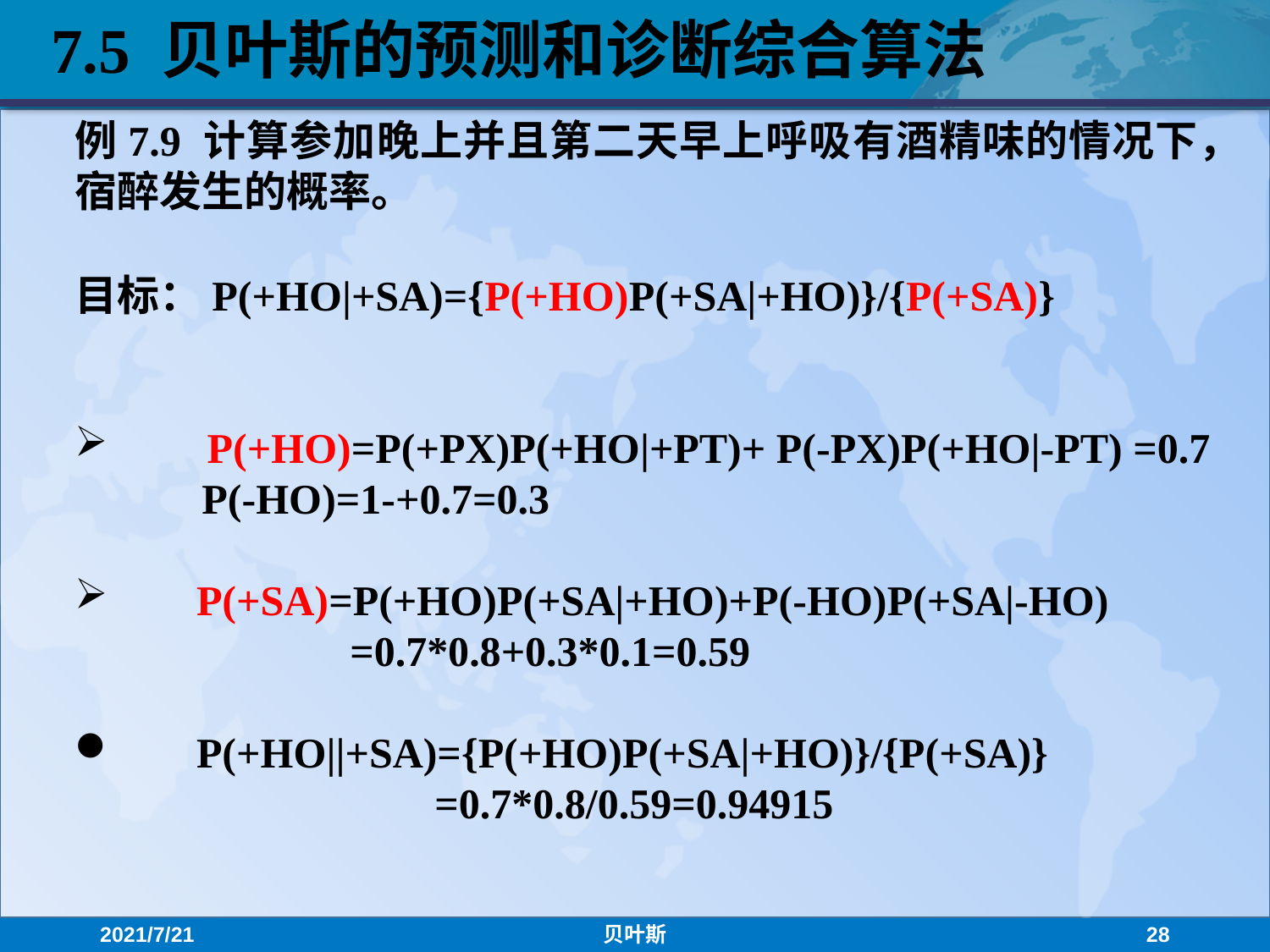

7.5 贝叶斯的预测和诊断综合算法
例7.9 计算参加晚上并且第二天早上呼吸有酒精味的情况下，宿醉发生的概率。
目标：P(+HO|+SA)={P(+HO)P(+SA|+HO)}/{P(+SA)}

        P(+HO)=P(+PX)P(+HO|+PT)+ P(-PX)P(+HO|-PT) =0.7
            P(-HO)=1-+0.7=0.3

       P(+SA)=P(+HO)P(+SA|+HO)+P(-HO)P(+SA|-HO)
                          =0.7*0.8+0.3*0.1=0.59

       P(+HO||+SA)={P(+HO)P(+SA|+HO)}/{P(+SA)}
                                  =0.7*0.8/0.59=0.94915
2021/7/21
贝叶斯
28